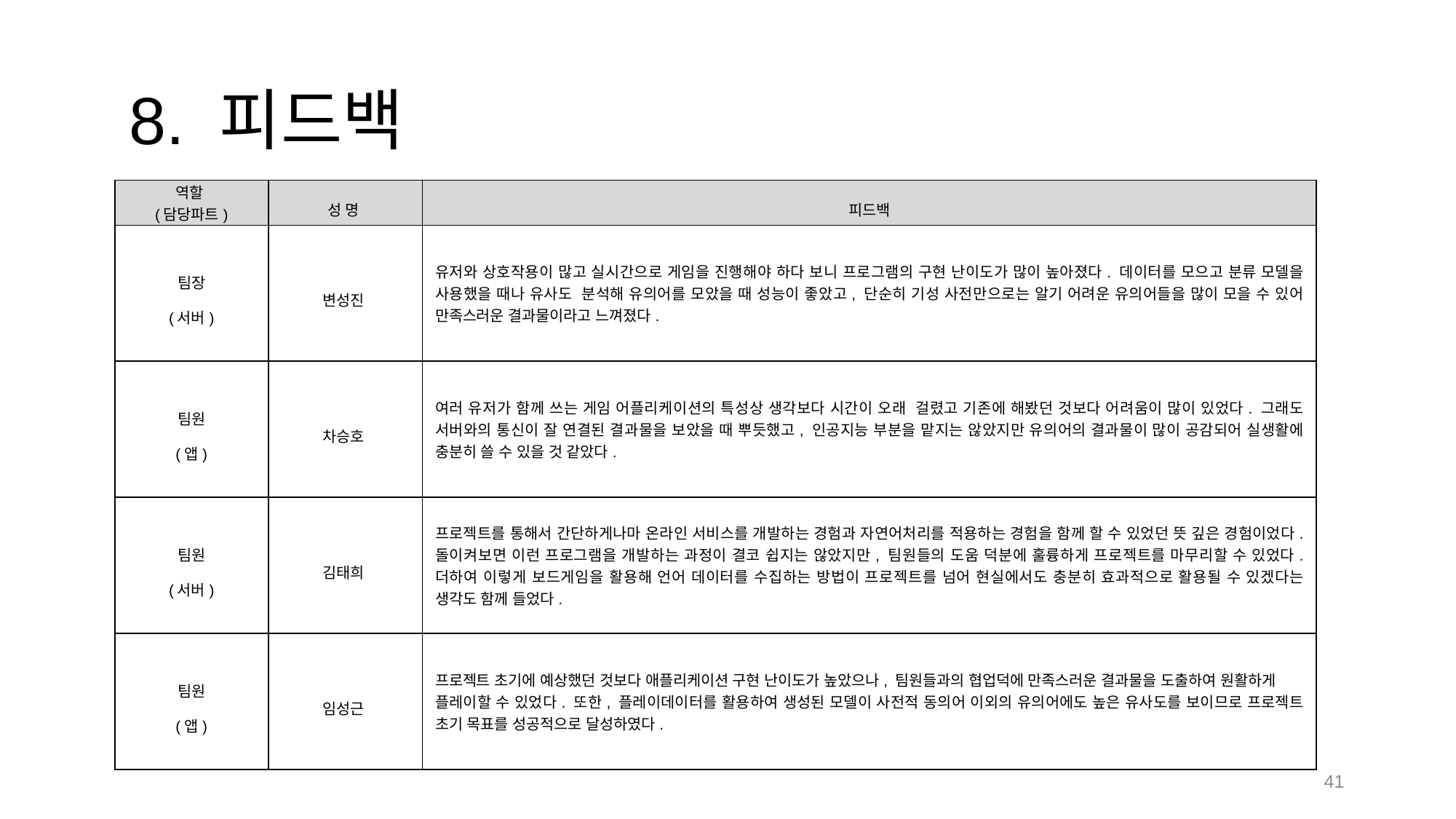

# 8. 피드백
| 역할  (담당파트) | 성 명 | 피드백 |
| --- | --- | --- |
| 팀장 (서버) | 변성진 | 유저와 상호작용이 많고 실시간으로 게임을 진행해야 하다 보니 프로그램의 구현 난이도가 많이 높아졌다. 데이터를 모으고 분류 모델을 사용했을 때나 유사도  분석해 유의어를 모았을 때 성능이 좋았고, 단순히 기성 사전만으로는 알기 어려운 유의어들을 많이 모을 수 있어 만족스러운 결과물이라고 느껴졌다. |
| 팀원 (앱) | 차승호 | 여러 유저가 함께 쓰는 게임 어플리케이션의 특성상 생각보다 시간이 오래  걸렸고 기존에 해봤던 것보다 어려움이 많이 있었다. 그래도 서버와의 통신이 잘 연결된 결과물을 보았을 때 뿌듯했고, 인공지능 부분을 맡지는 않았지만 유의어의 결과물이 많이 공감되어 실생활에 충분히 쓸 수 있을 것 같았다. |
| 팀원 (서버) | 김태희 | 프로젝트를 통해서 간단하게나마 온라인 서비스를 개발하는 경험과 자연어처리를 적용하는 경험을 함께 할 수 있었던 뜻 깊은 경험이었다. 돌이켜보면 이런 프로그램을 개발하는 과정이 결코 쉽지는 않았지만, 팀원들의 도움 덕분에 훌륭하게 프로젝트를 마무리할 수 있었다. 더하여 이렇게 보드게임을 활용해 언어 데이터를 수집하는 방법이 프로젝트를 넘어 현실에서도 충분히 효과적으로 활용될 수 있겠다는 생각도 함께 들었다. |
| 팀원 (앱) | 임성근 | 프로젝트 초기에 예상했던 것보다 애플리케이션 구현 난이도가 높았으나, 팀원들과의 협업덕에 만족스러운 결과물을 도출하여 원활하게 플레이할 수 있었다. 또한, 플레이데이터를 활용하여 생성된 모델이 사전적 동의어 이외의 유의어에도 높은 유사도를 보이므로 프로젝트 초기 목표를 성공적으로 달성하였다. |
41